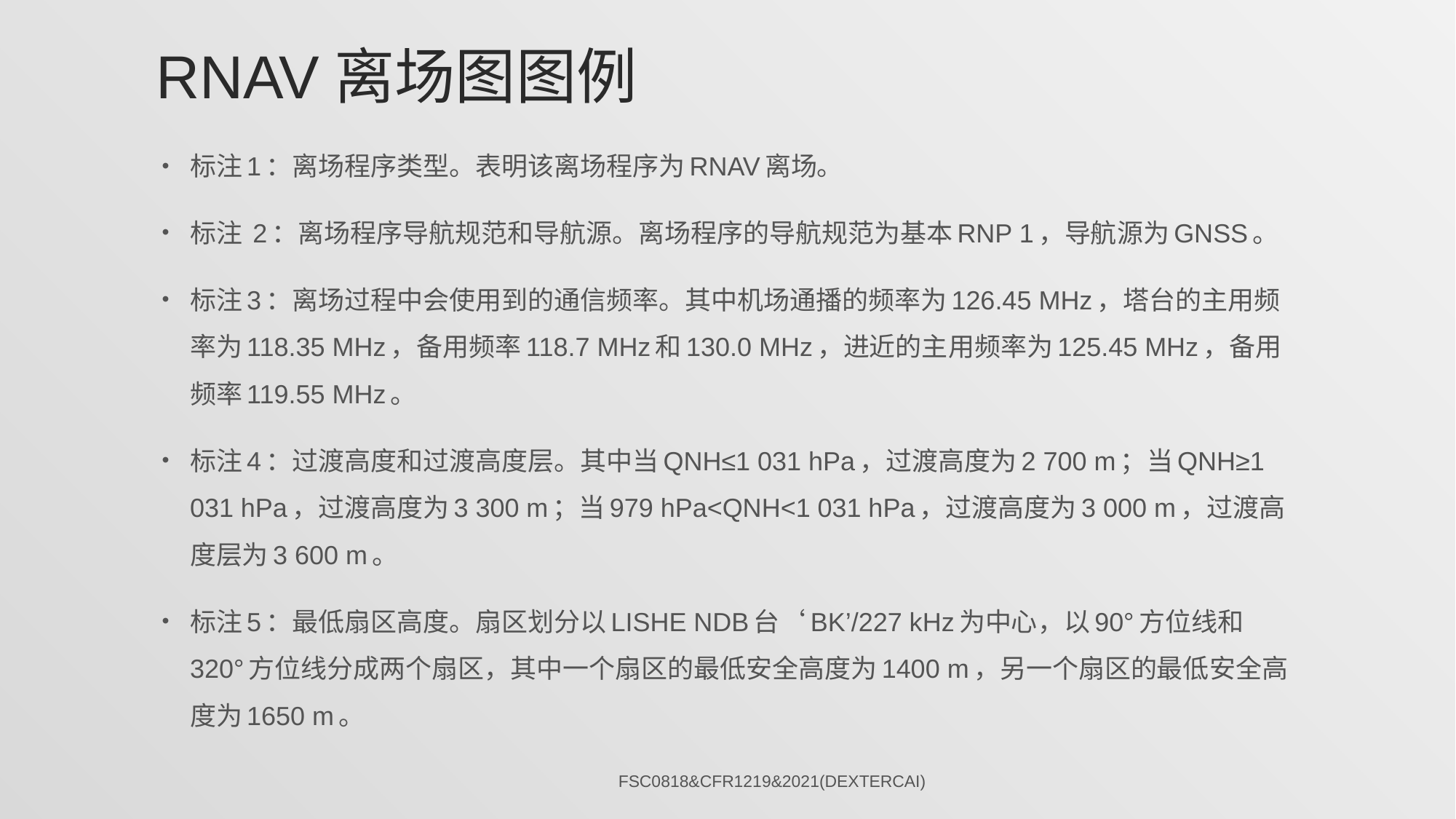

# RNAV离场图图例
标注1：离场程序类型。表明该离场程序为RNAV离场。
标注 2：离场程序导航规范和导航源。离场程序的导航规范为基本RNP 1，导航源为GNSS。
标注3：离场过程中会使用到的通信频率。其中机场通播的频率为126.45 MHz，塔台的主用频率为118.35 MHz，备用频率118.7 MHz和130.0 MHz，进近的主用频率为125.45 MHz，备用频率119.55 MHz。
标注4：过渡高度和过渡高度层。其中当QNH≤1 031 hPa，过渡高度为2 700 m；当QNH≥1 031 hPa，过渡高度为3 300 m；当979 hPa<QNH<1 031 hPa，过渡高度为3 000 m，过渡高度层为3 600 m。
标注5：最低扇区高度。扇区划分以LISHE NDB台‘BK’/227 kHz为中心，以90°方位线和320°方位线分成两个扇区，其中一个扇区的最低安全高度为1400 m，另一个扇区的最低安全高度为1650 m。

FSC0818&CFR1219&2021(DexterCai)